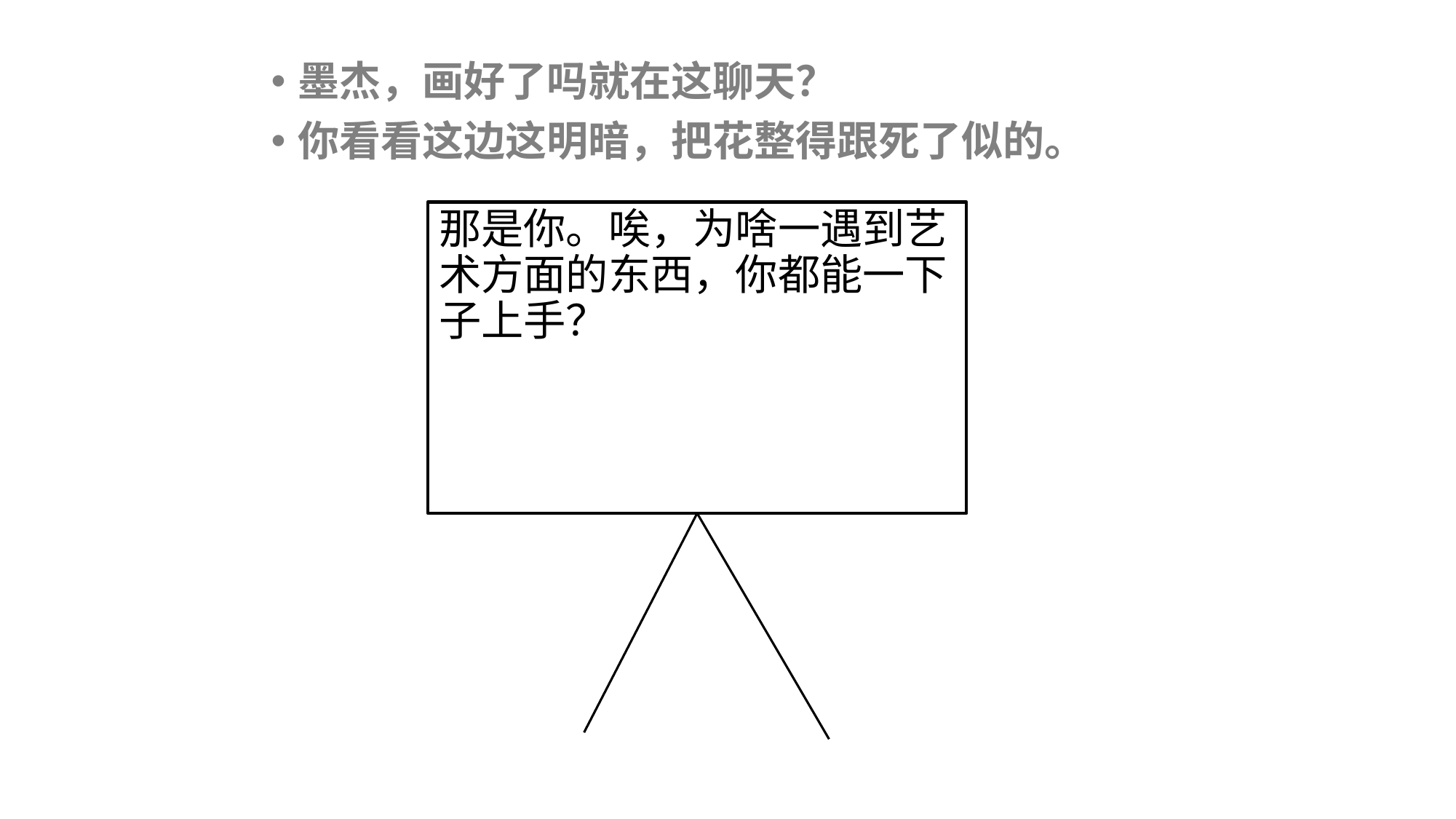

墨杰，画好了吗就在这聊天？
你看看这边这明暗，把花整得跟死了似的。
那是你。唉，为啥一遇到艺术方面的东西，你都能一下子上手？